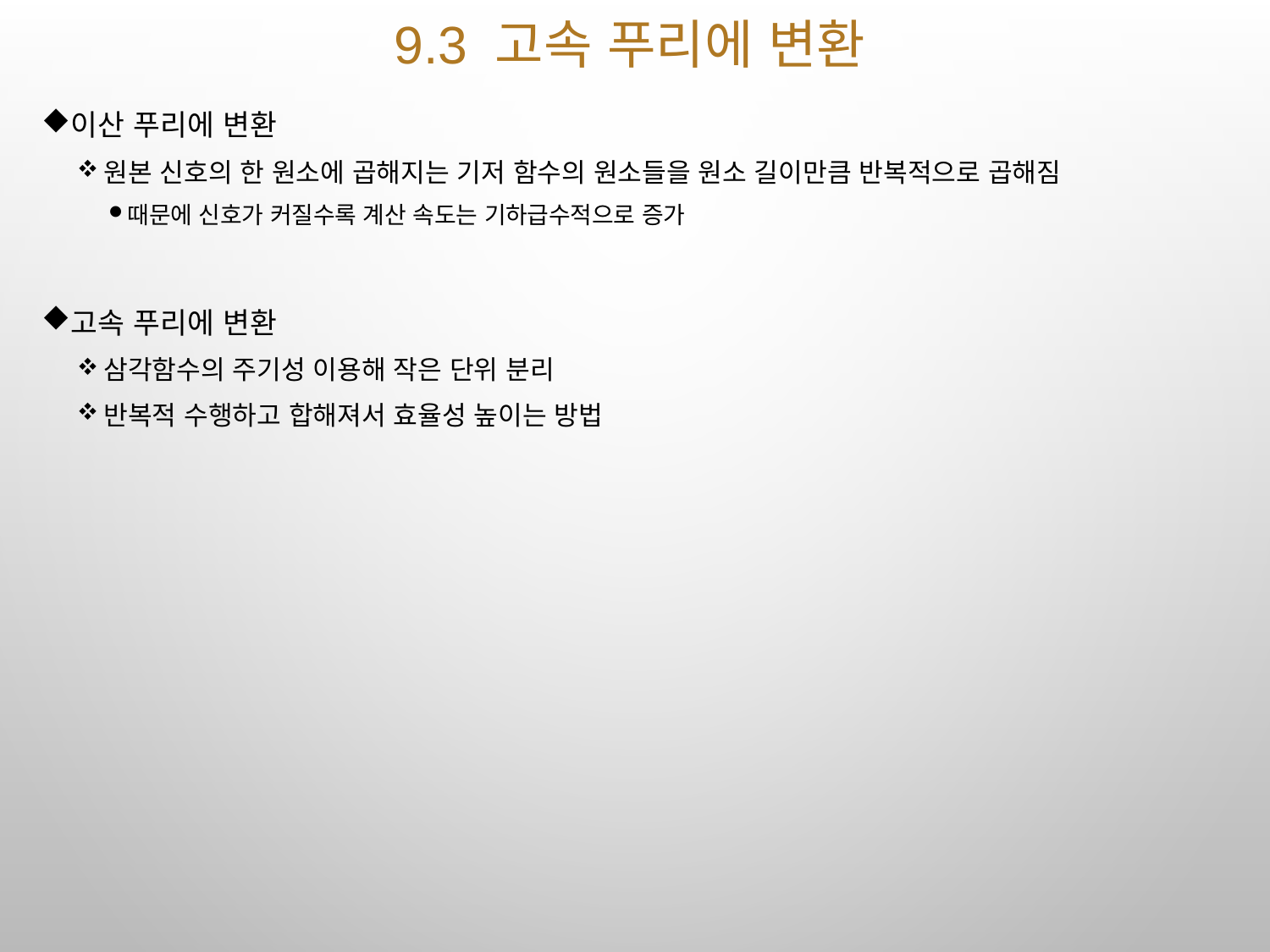

# 9.3 고속 푸리에 변환
이산 푸리에 변환
원본 신호의 한 원소에 곱해지는 기저 함수의 원소들을 원소 길이만큼 반복적으로 곱해짐
때문에 신호가 커질수록 계산 속도는 기하급수적으로 증가

고속 푸리에 변환
삼각함수의 주기성 이용해 작은 단위 분리
반복적 수행하고 합해져서 효율성 높이는 방법